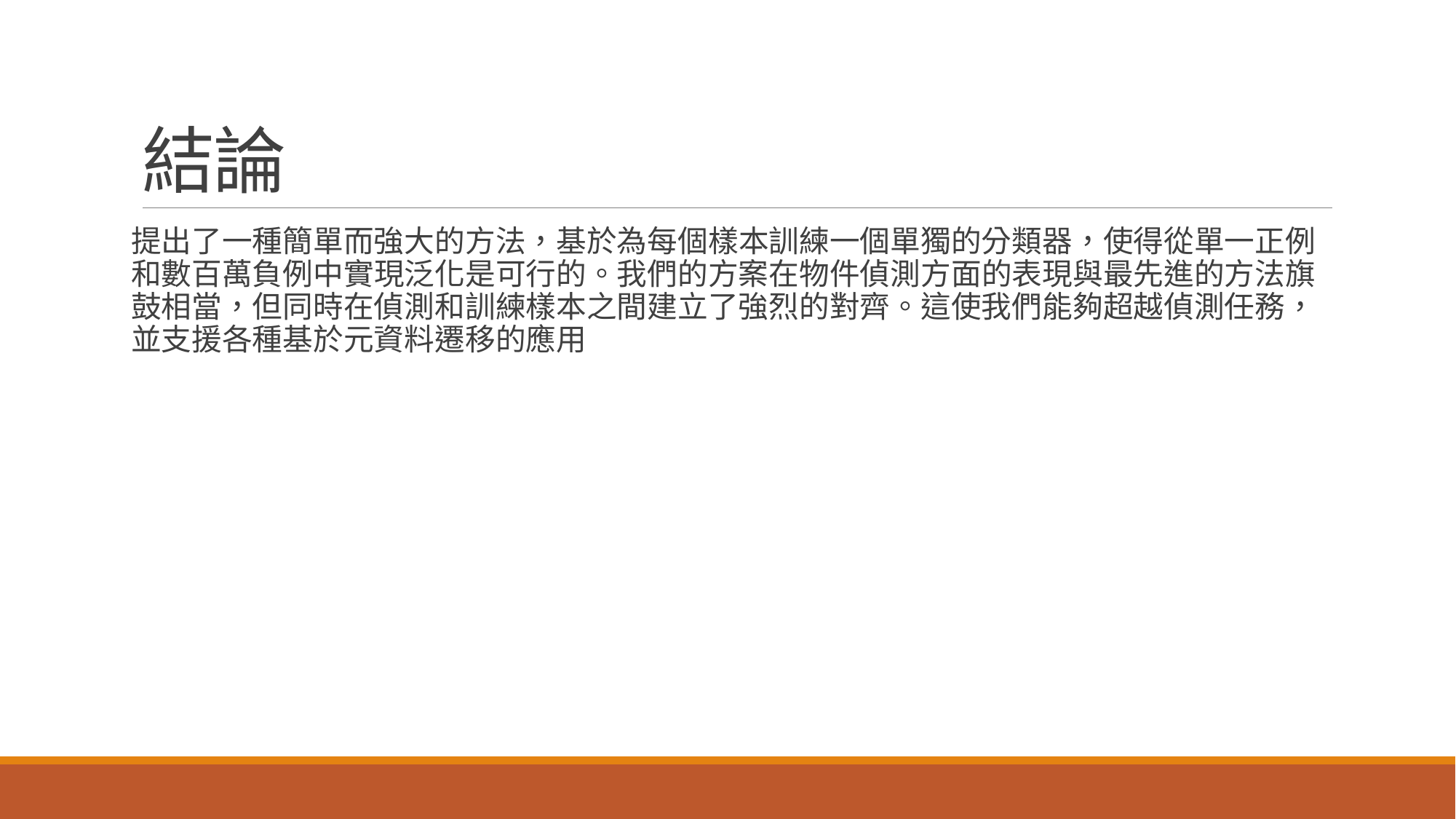

# 結論
提出了一種簡單而強大的方法，基於為每個樣本訓練一個單獨的分類器，使得從單一正例和數百萬負例中實現泛化是可行的。我們的方案在物件偵測方面的表現與最先進的方法旗鼓相當，但同時在偵測和訓練樣本之間建立了強烈的對齊。這使我們能夠超越偵測任務，並支援各種基於元資料遷移的應用